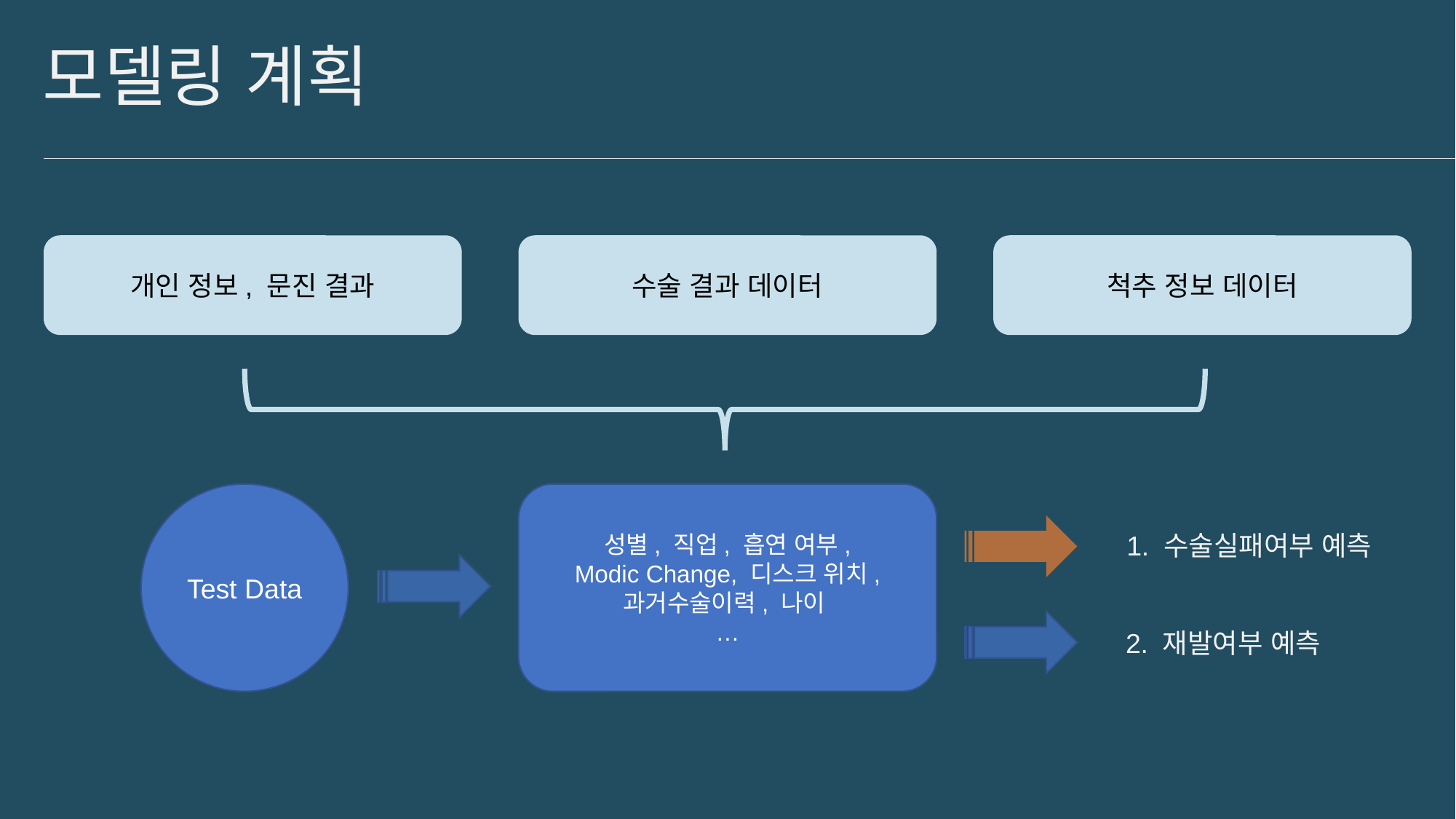

# 모델링 계획

개인 정보, 문진 결과
수술 결과 데이터
척추 정보 데이터
Test Data
성별, 직업, 흡연 여부, Modic Change, 디스크 위치, 과거수술이력, 나이
…

1. 수술실패여부 예측

2. 재발여부 예측